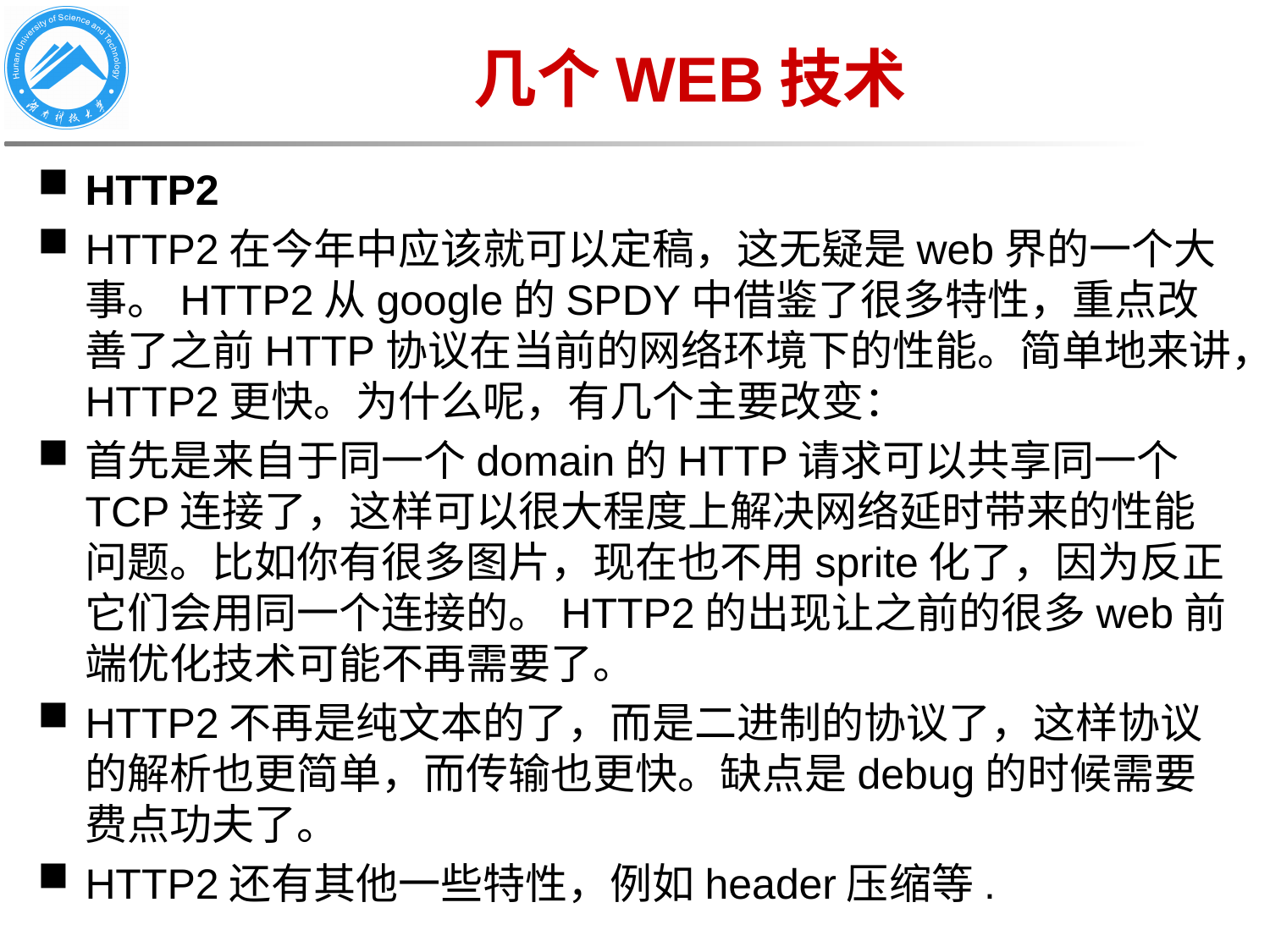

几个WEB技术
HTTP2
HTTP2在今年中应该就可以定稿，这无疑是web界的一个大事。HTTP2从google的SPDY中借鉴了很多特性，重点改善了之前HTTP协议在当前的网络环境下的性能。简单地来讲，HTTP2更快。为什么呢，有几个主要改变：
首先是来自于同一个domain的HTTP请求可以共享同一个TCP连接了，这样可以很大程度上解决网络延时带来的性能问题。比如你有很多图片，现在也不用sprite化了，因为反正它们会用同一个连接的。HTTP2的出现让之前的很多web前端优化技术可能不再需要了。
HTTP2不再是纯文本的了，而是二进制的协议了，这样协议的解析也更简单，而传输也更快。缺点是debug的时候需要费点功夫了。
HTTP2还有其他一些特性，例如header压缩等.